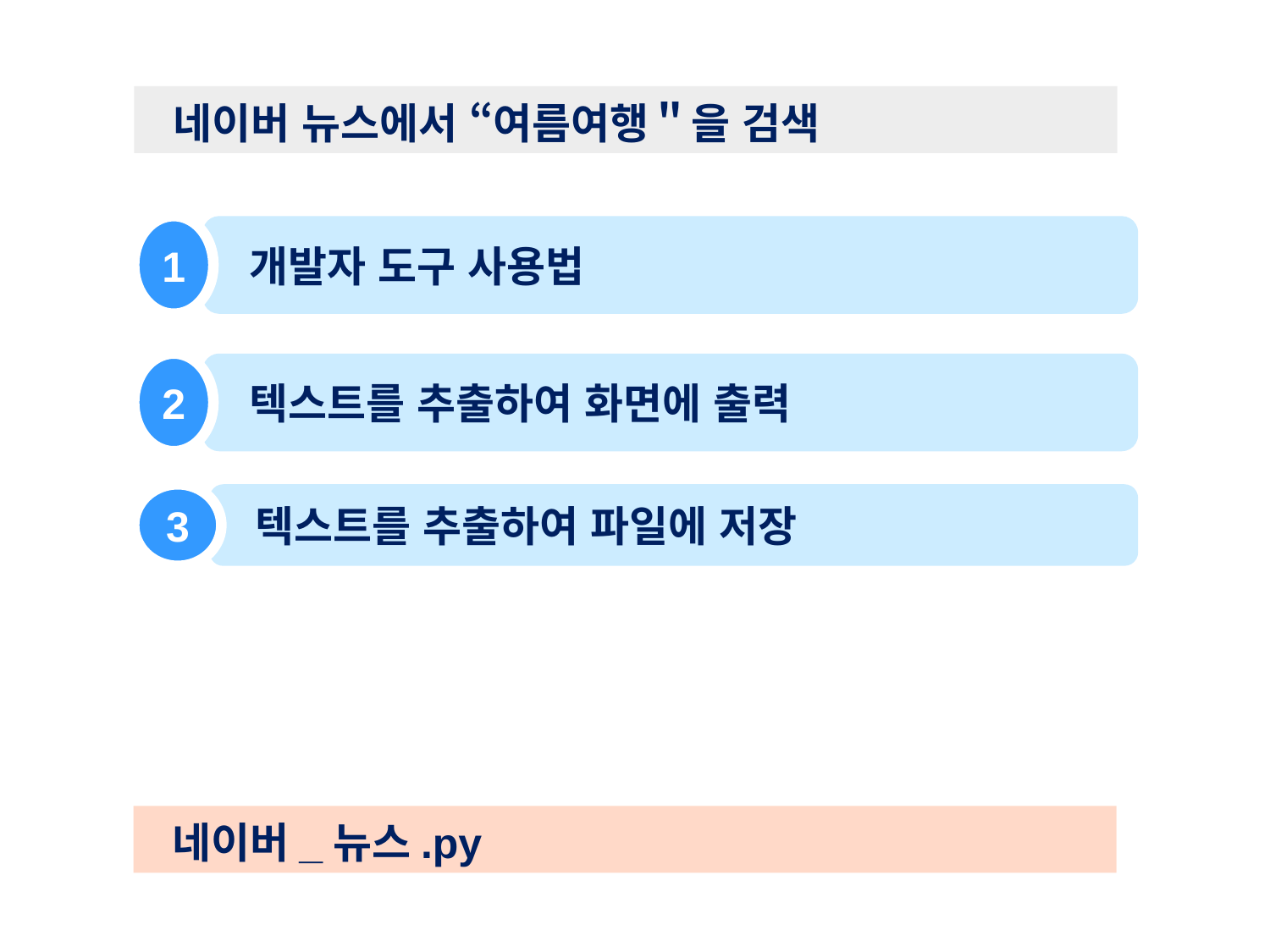

네이버 뉴스에서 “여름여행＂을 검색
1
  개발자 도구 사용법
2
  텍스트를 추출하여 화면에 출력
3
  텍스트를 추출하여 파일에 저장
  네이버_뉴스.py